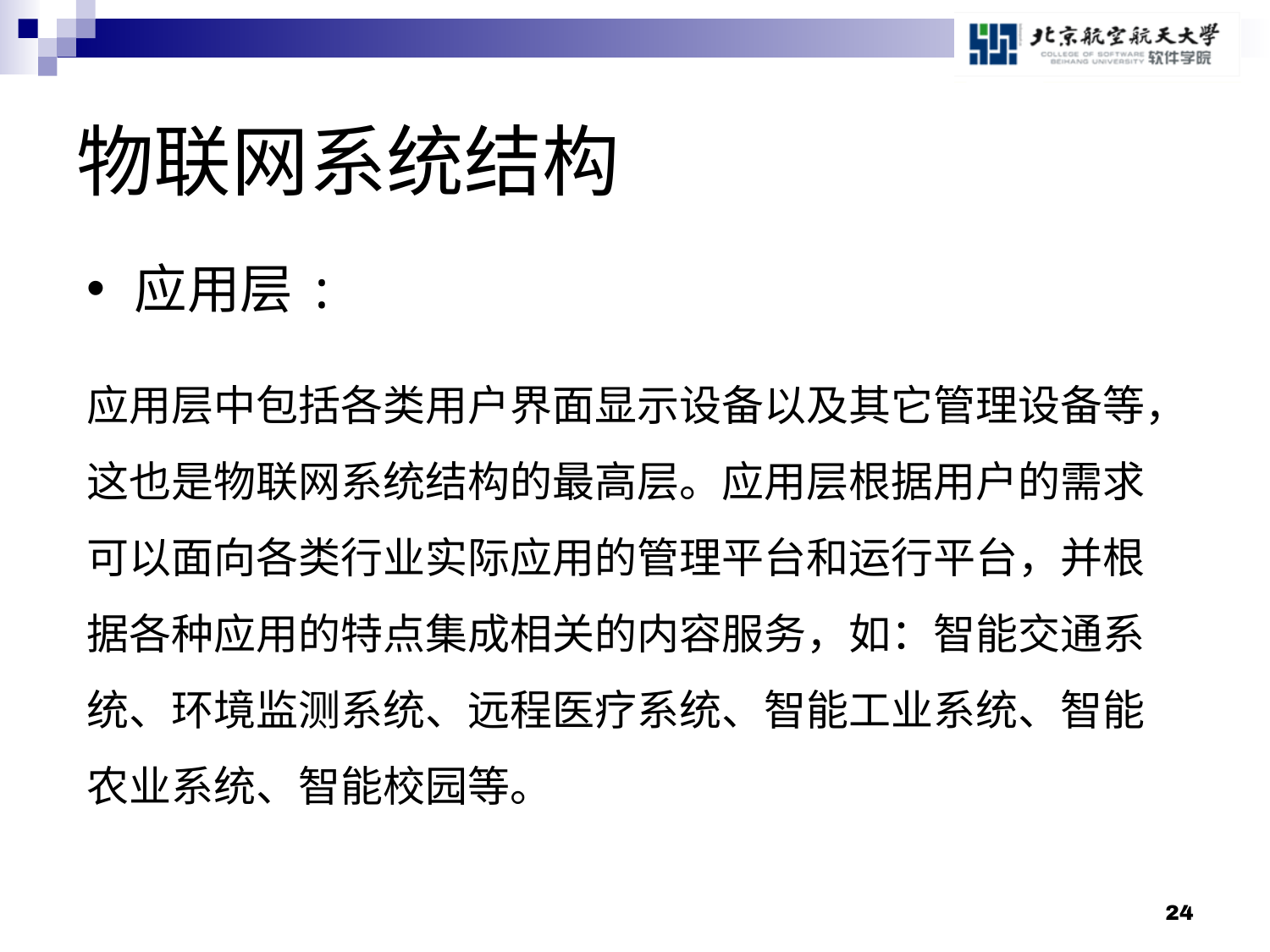

# 物联网系统结构
应用层:
应用层中包括各类用户界面显示设备以及其它管理设备等，这也是物联网系统结构的最高层。应用层根据用户的需求可以面向各类行业实际应用的管理平台和运行平台，并根据各种应用的特点集成相关的内容服务，如：智能交通系统、环境监测系统、远程医疗系统、智能工业系统、智能农业系统、智能校园等。
24